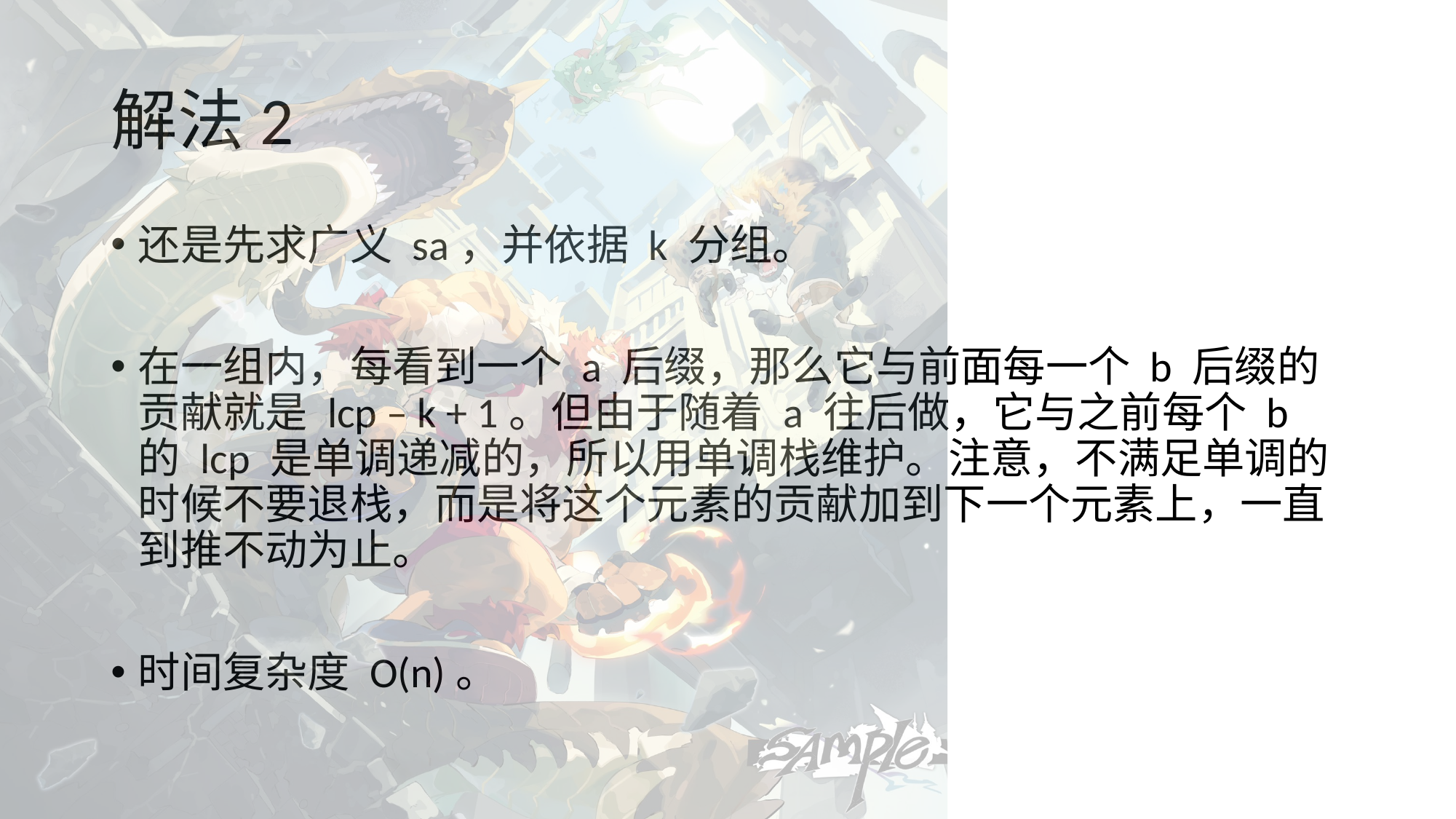

# 解法2
还是先求广义 sa，并依据 k 分组。

在一组内，每看到一个 a 后缀，那么它与前面每一个 b 后缀的贡献就是 lcp – k + 1。但由于随着 a 往后做，它与之前每个 b 的 lcp 是单调递减的，所以用单调栈维护。注意，不满足单调的时候不要退栈，而是将这个元素的贡献加到下一个元素上，一直到推不动为止。

时间复杂度 O(n)。